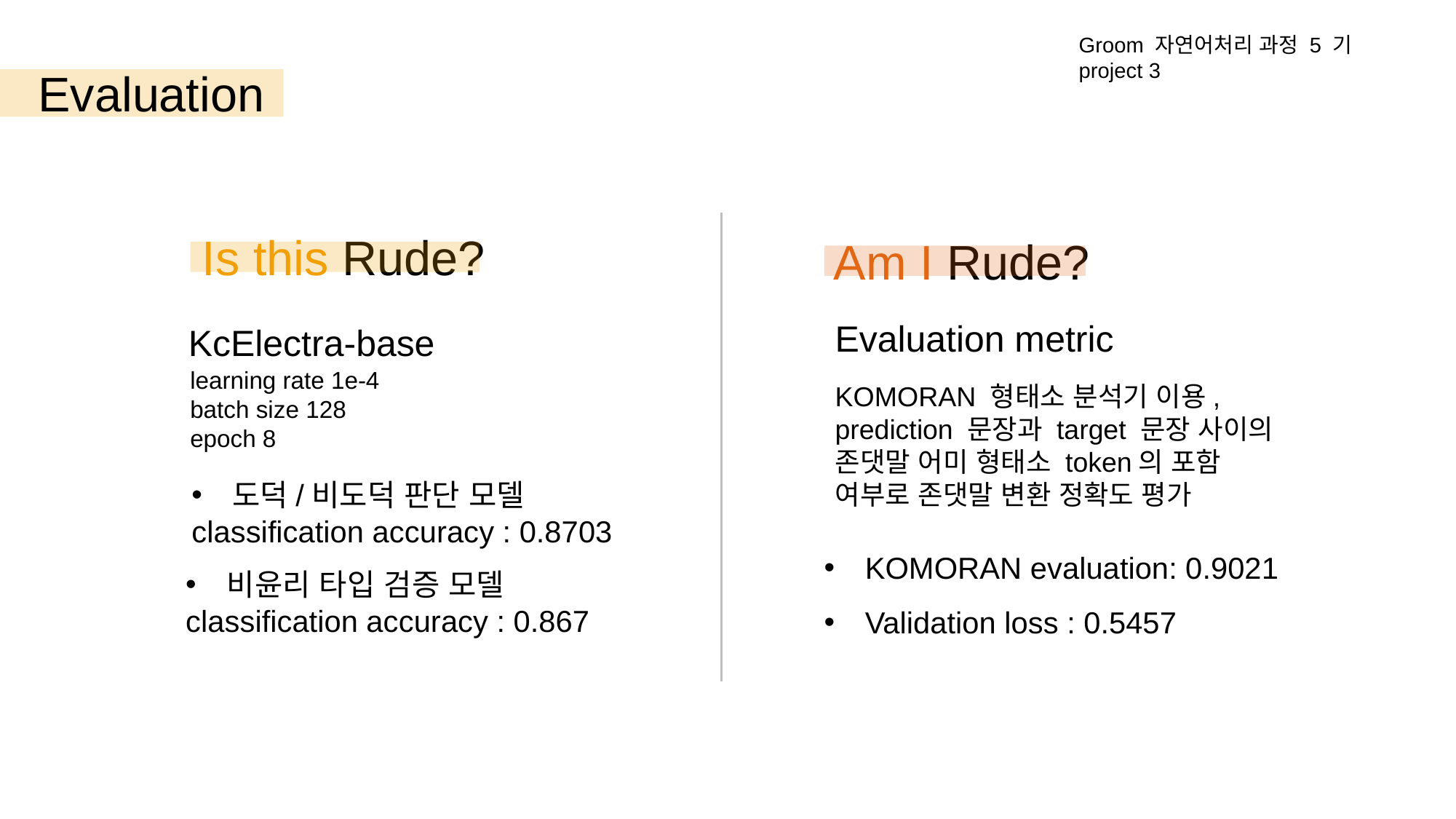

Groom 자연어처리 과정 5 기 project 3
Evaluation

Is this Rude?

KcElectra-base
learning rate 1e-4
batch size 128
epoch 8
도덕/비도덕 판단 모델
classification accuracy : 0.8703
비윤리 타입 검증 모델
classification accuracy : 0.867
Am I Rude?

Evaluation metric
KOMORAN 형태소 분석기 이용,
prediction 문장과 target 문장 사이의
존댓말 어미 형태소 token의 포함 여부로 존댓말 변환 정확도 평가
KOMORAN evaluation: 0.9021
Validation loss : 0.5457